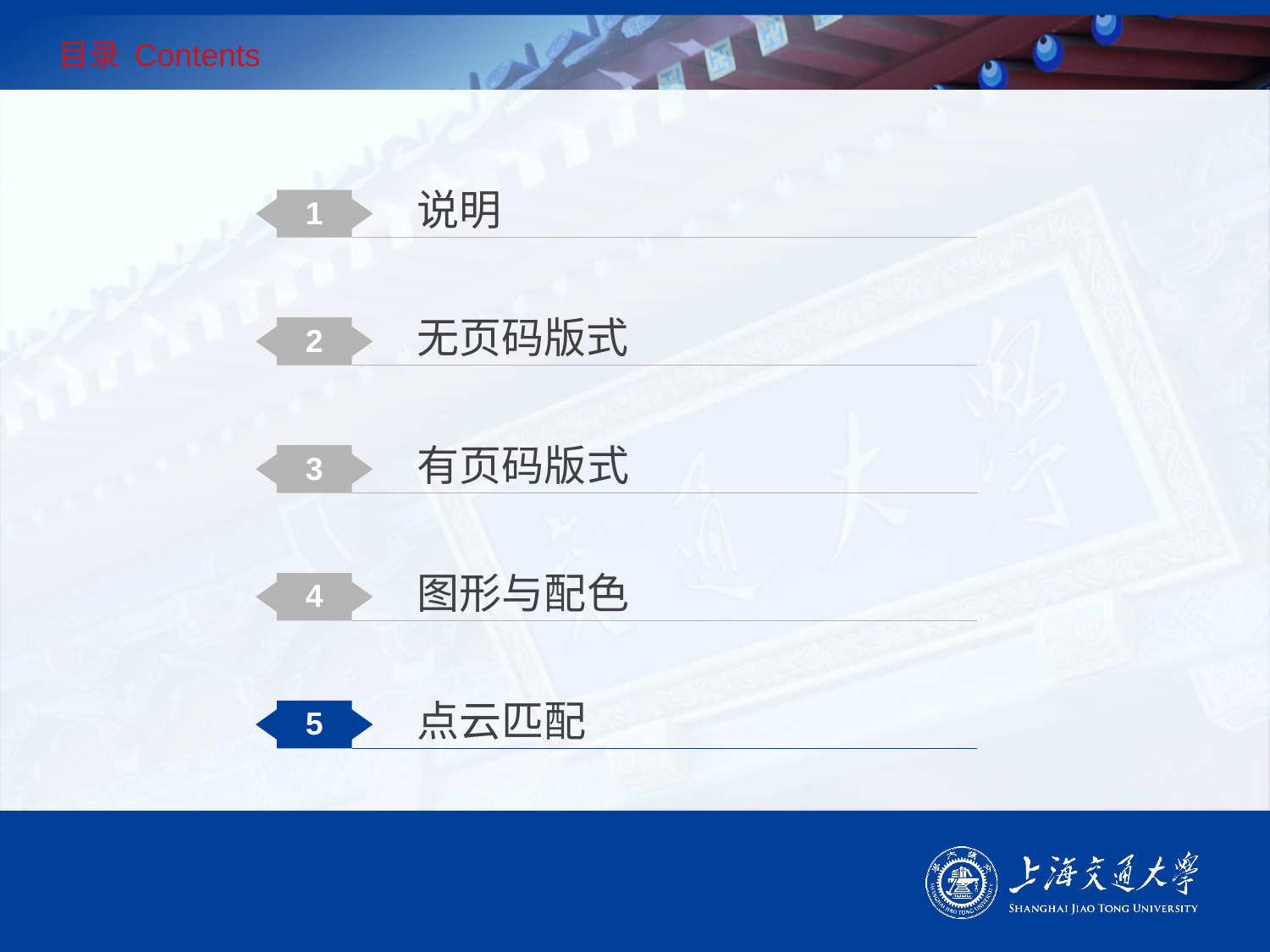

# 目录 Contents
说明
1

无页码版式
2

有页码版式
3

图形与配色
4

点云匹配
5